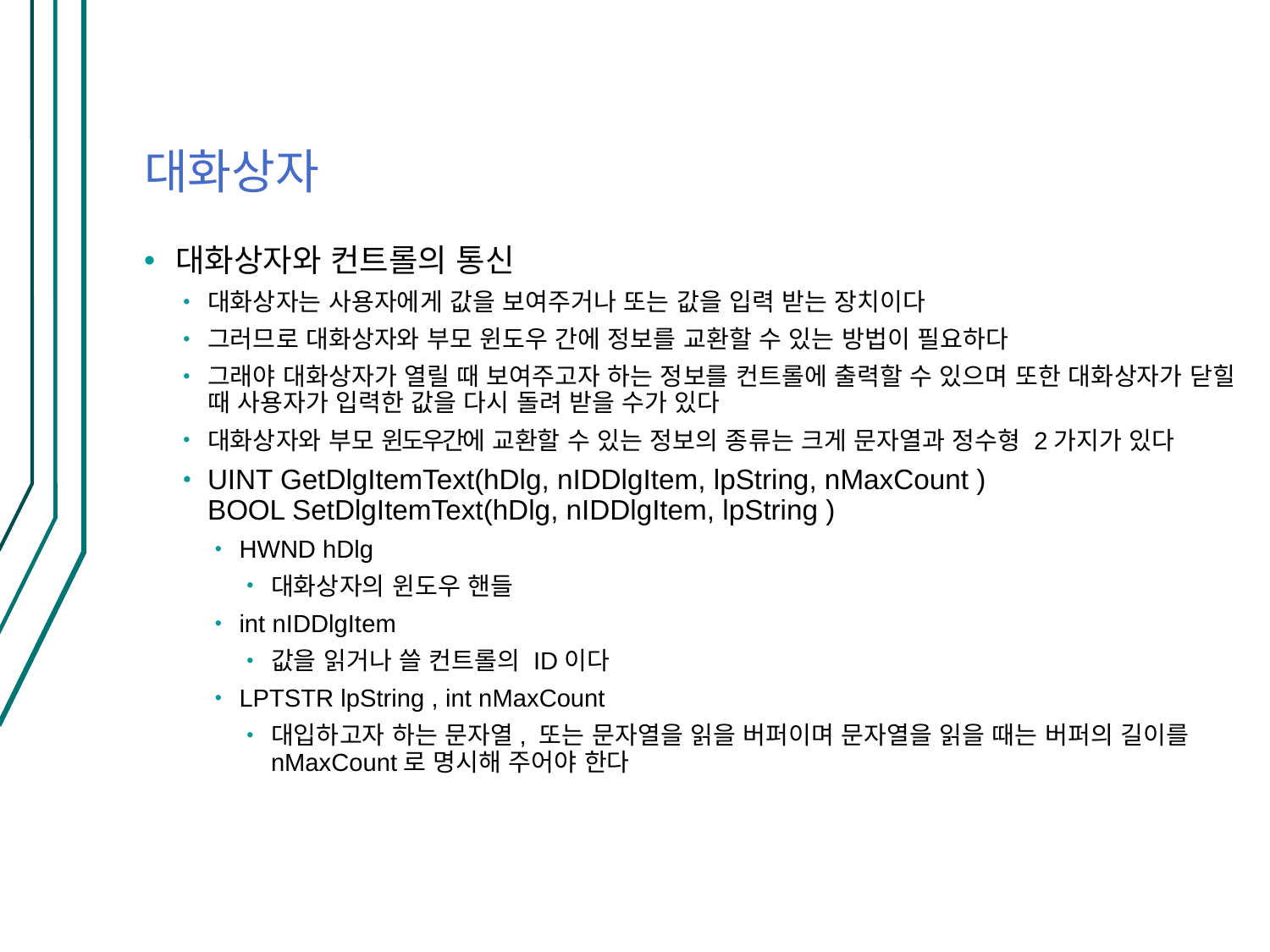

# 대화상자
대화상자와 컨트롤의 통신
대화상자는 사용자에게 값을 보여주거나 또는 값을 입력 받는 장치이다
그러므로 대화상자와 부모 윈도우 간에 정보를 교환할 수 있는 방법이 필요하다
그래야 대화상자가 열릴 때 보여주고자 하는 정보를 컨트롤에 출력할 수 있으며 또한 대화상자가 닫힐 때 사용자가 입력한 값을 다시 돌려 받을 수가 있다
대화상자와 부모 윈도우간에 교환할 수 있는 정보의 종류는 크게 문자열과 정수형 2가지가 있다
UINT GetDlgItemText(hDlg, nIDDlgItem, lpString, nMaxCount )
BOOL SetDlgItemText(hDlg, nIDDlgItem, lpString )
HWND hDlg
대화상자의 윈도우 핸들
int nIDDlgItem
값을 읽거나 쓸 컨트롤의 ID이다
LPTSTR lpString , int nMaxCount
대입하고자 하는 문자열, 또는 문자열을 읽을 버퍼이며 문자열을 읽을 때는 버퍼의 길이를 nMaxCount로 명시해 주어야 한다